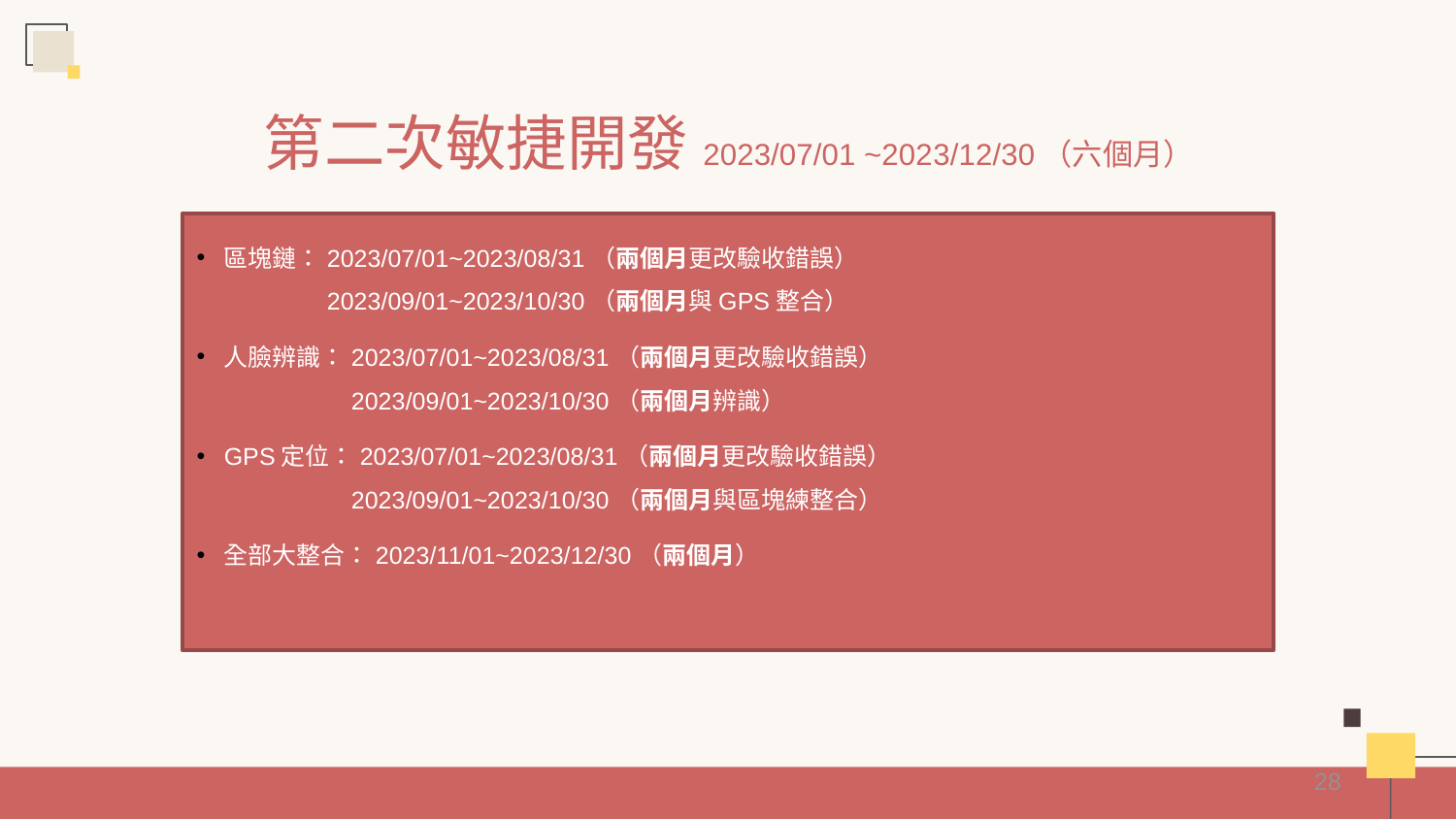

第二次敏捷開發2023/07/01 ~2023/12/30（六個月）

區塊鏈：2023/07/01~2023/08/31（兩個月更改驗收錯誤）
　　　　2023/09/01~2023/10/30（兩個月與GPS整合）
人臉辨識：2023/07/01~2023/08/31（兩個月更改驗收錯誤）
　　　　　2023/09/01~2023/10/30（兩個月辨識）
GPS定位：2023/07/01~2023/08/31（兩個月更改驗收錯誤）
　　　　　2023/09/01~2023/10/30（兩個月與區塊練整合）
全部大整合：2023/11/01~2023/12/30（兩個月）
28